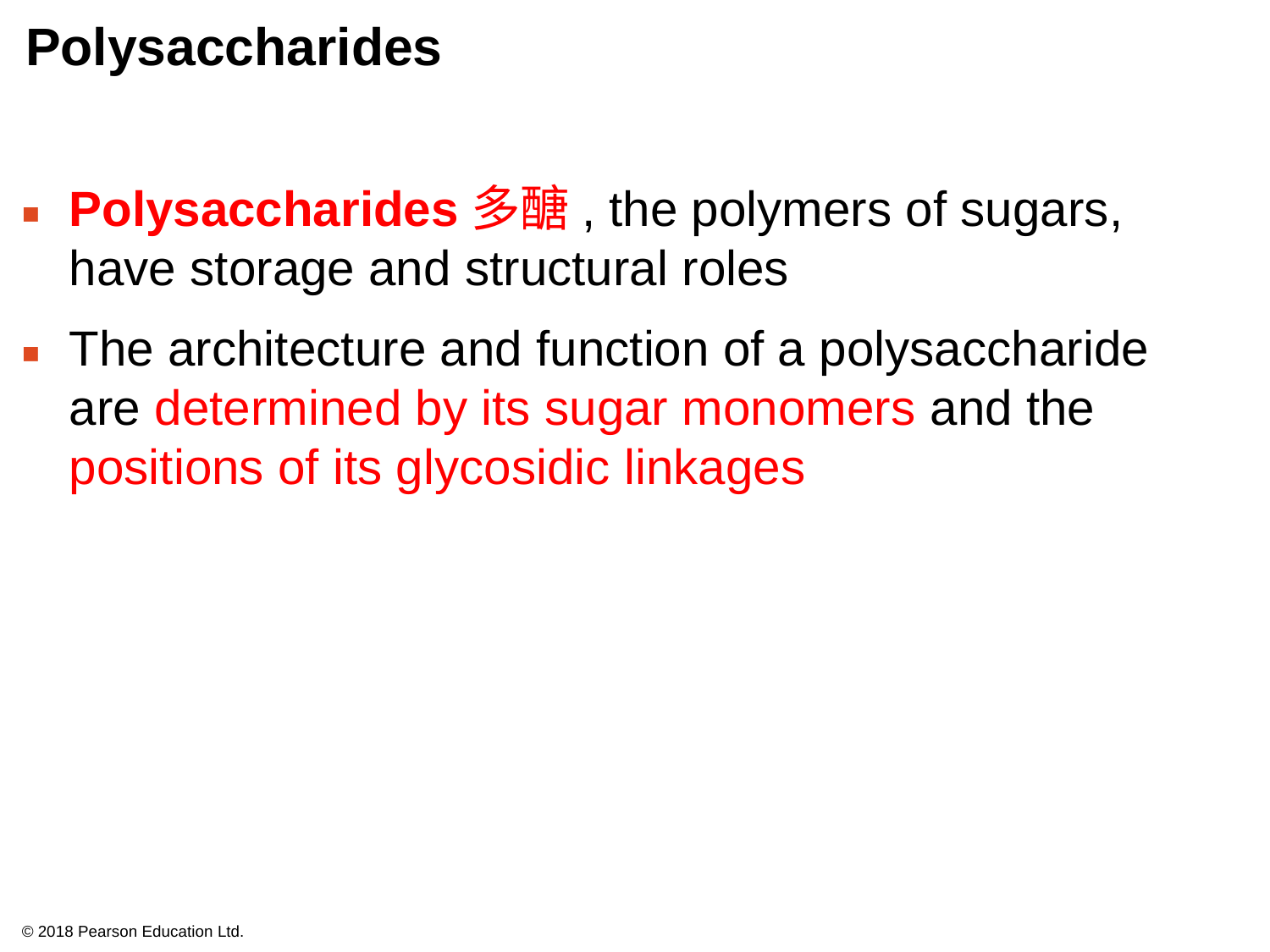

# Polysaccharides
Polysaccharides多醣, the polymers of sugars, have storage and structural roles
The architecture and function of a polysaccharide are determined by its sugar monomers and the positions of its glycosidic linkages
© 2018 Pearson Education Ltd.